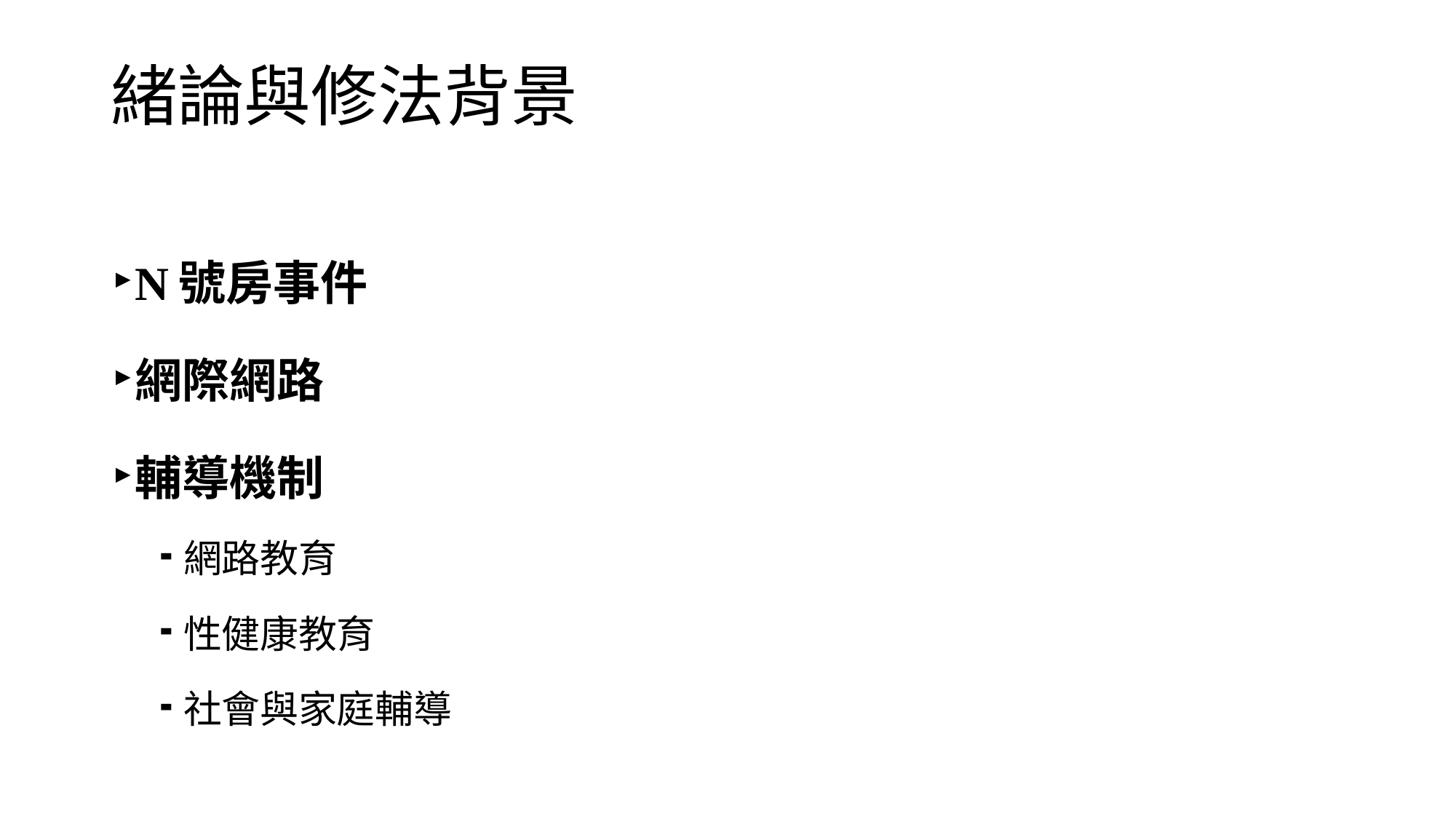

# 緒論與修法背景
N號房事件
網際網路
輔導機制
網路教育
性健康教育
社會與家庭輔導